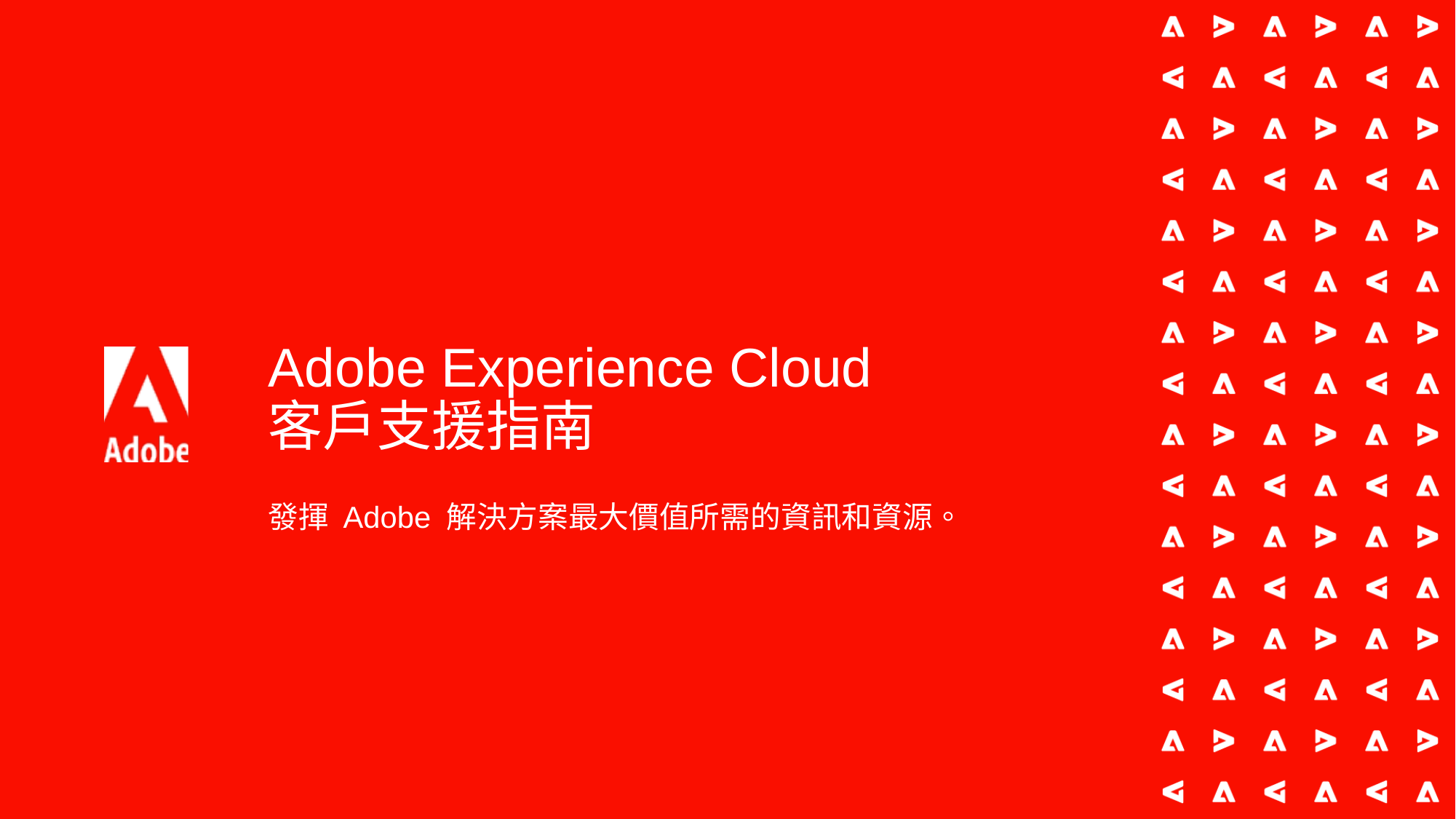

# Adobe Experience Cloud 客戶支援指南
發揮 Adobe 解決方案最大價值所需的資訊和資源。